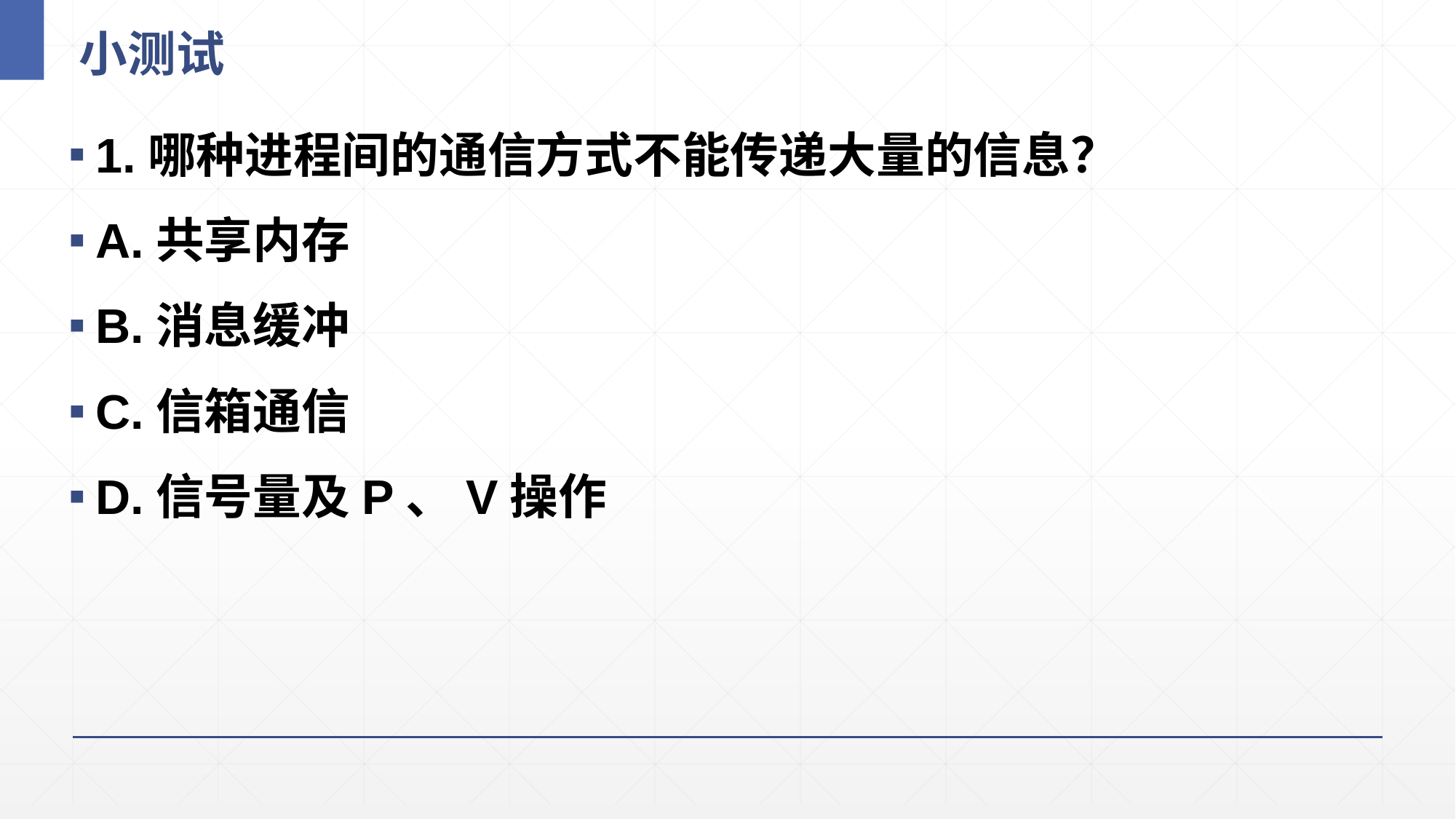

# 小测试
1.哪种进程间的通信方式不能传递大量的信息？
A.共享内存
B.消息缓冲
C.信箱通信
D.信号量及P、V操作